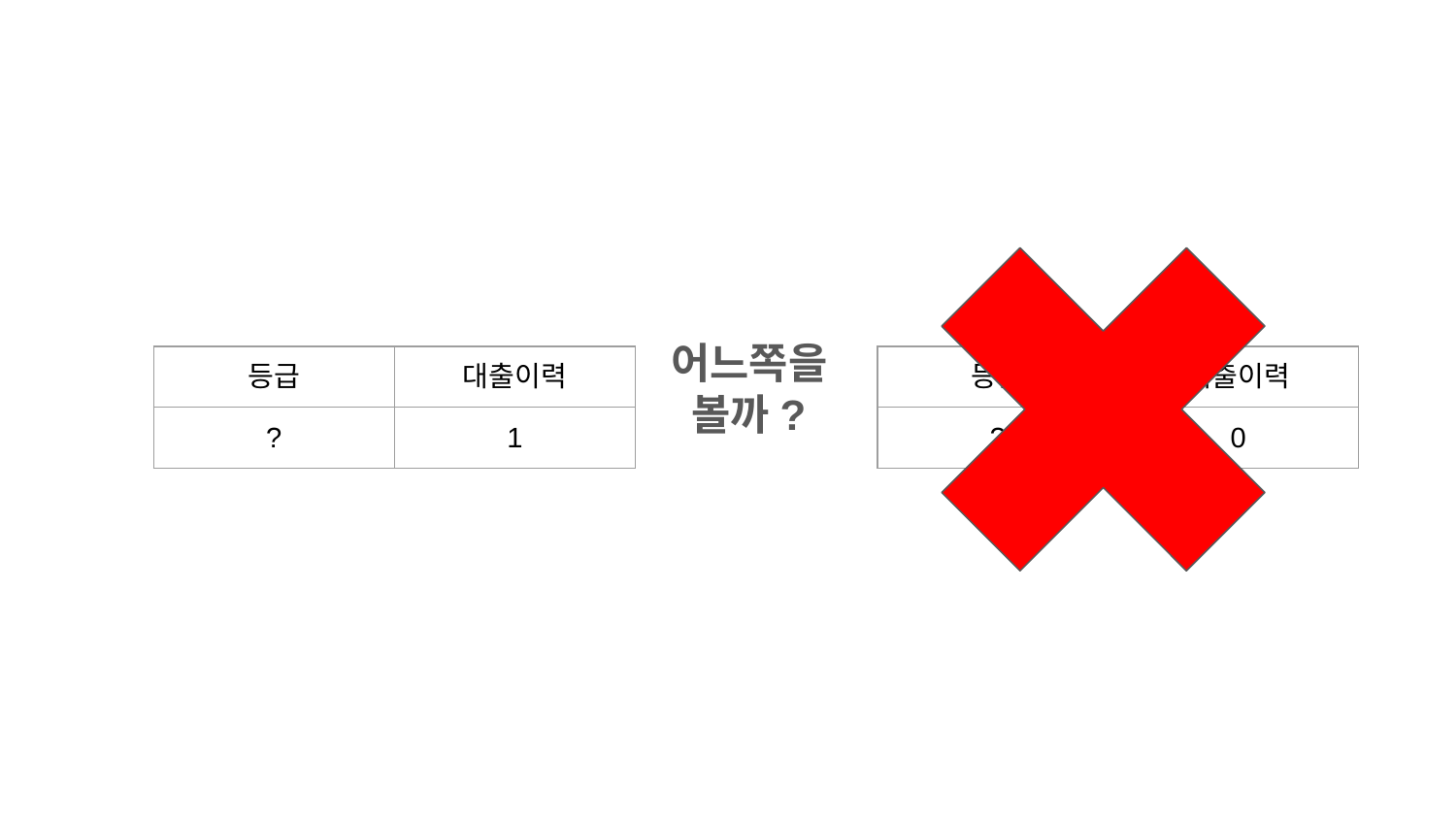

어느쪽을
볼까?
| 등급 | 대출이력 |
| --- | --- |
| ? | 0 |
| 등급 | 대출이력 |
| --- | --- |
| ? | 1 |